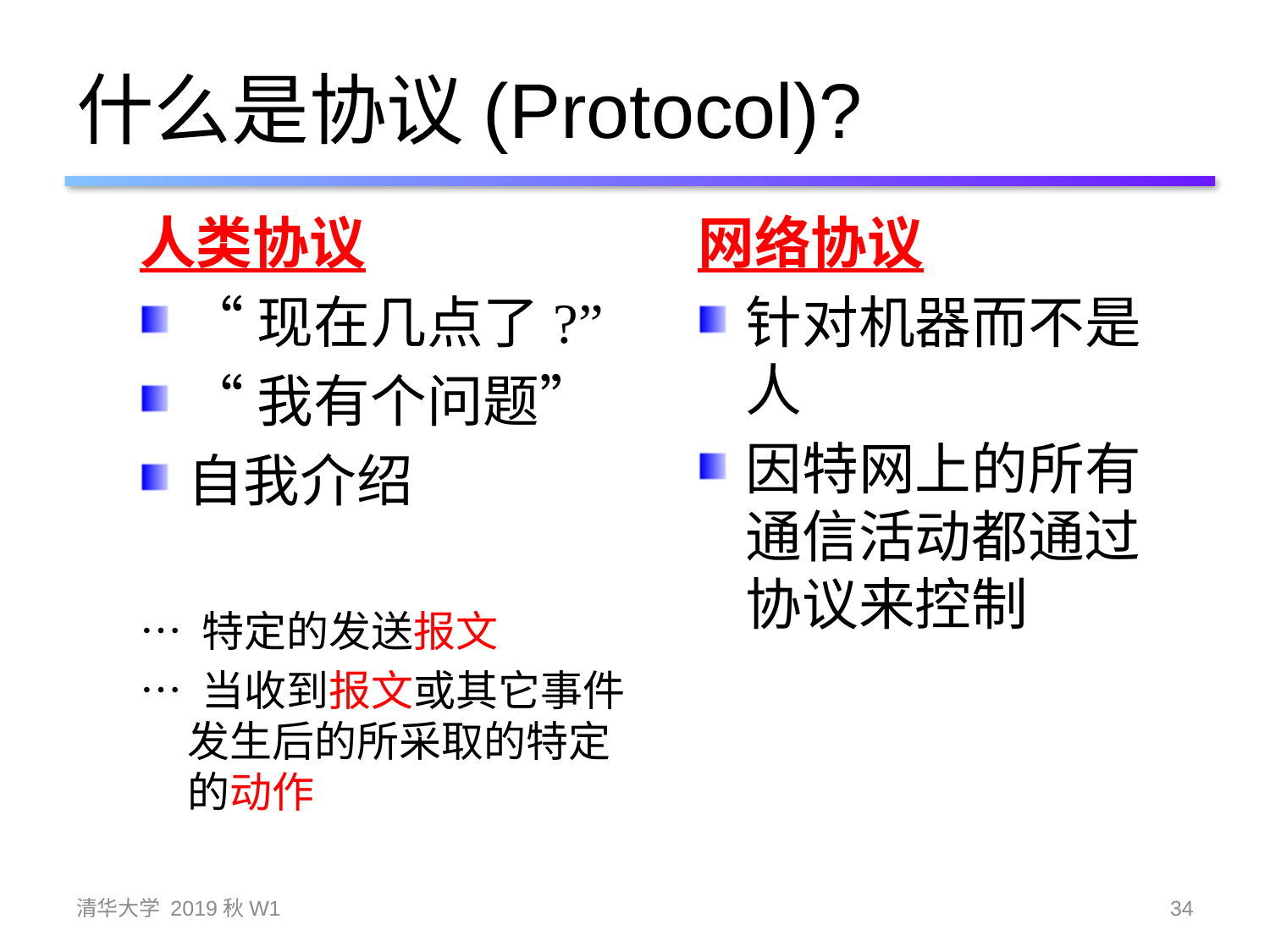

# 什么是协议(Protocol)?
人类协议
“现在几点了?”
“我有个问题”
自我介绍

… 特定的发送报文
… 当收到报文或其它事件发生后的所采取的特定的动作
网络协议
针对机器而不是人
因特网上的所有通信活动都通过协议来控制
清华大学 2019秋W1
34